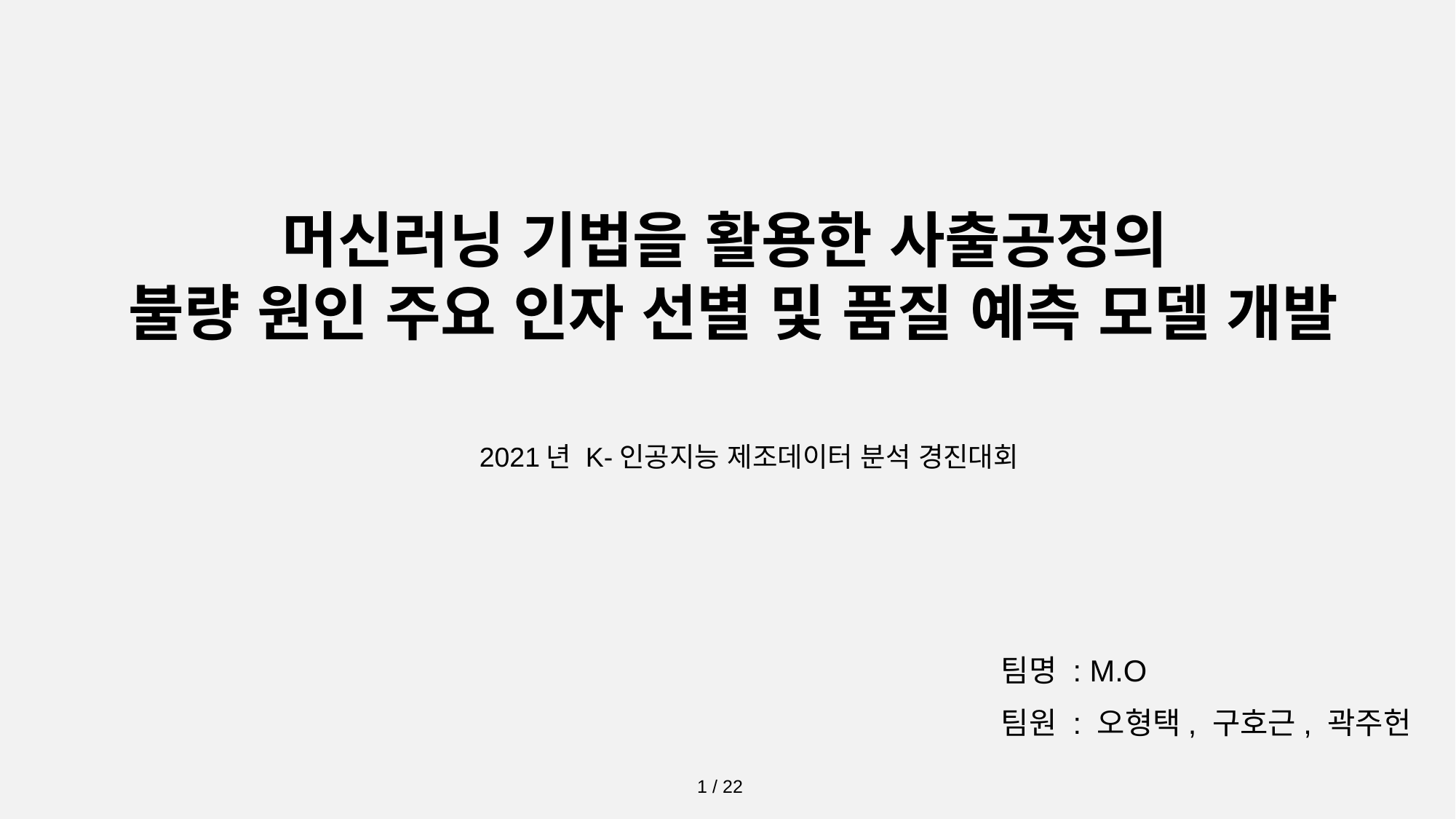

머신러닝 기법을 활용한 사출공정의
불량 원인 주요 인자 선별 및 품질 예측 모델 개발
2021년 K-인공지능 제조데이터 분석 경진대회
팀명 : M.O

팀원 : 오형택, 구호근, 곽주헌